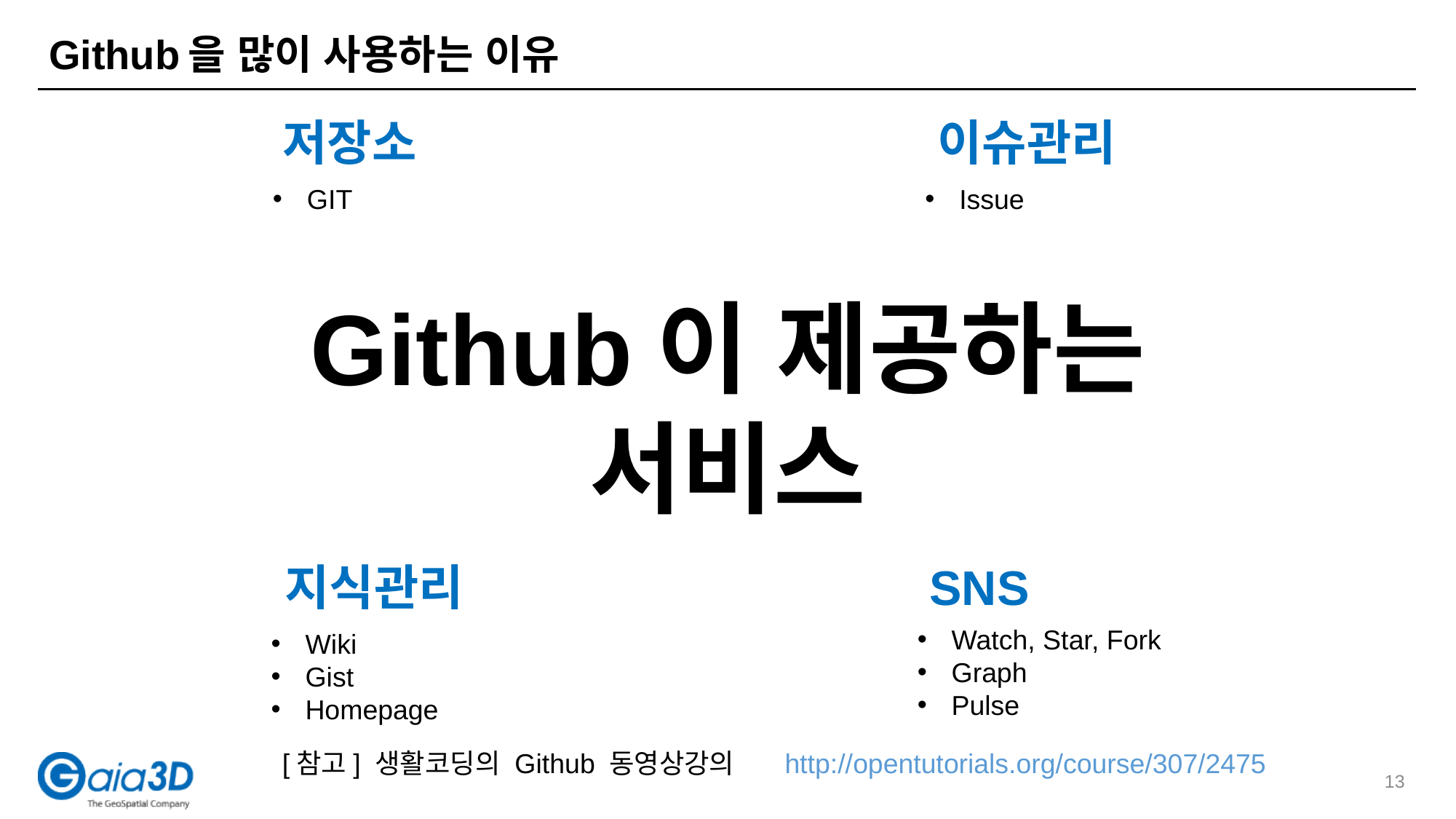

# Github을 많이 사용하는 이유
저장소
이슈관리
GIT
Issue
Github이 제공하는
서비스
지식관리
SNS
Watch, Star, Fork
Graph
Pulse
Wiki
Gist
Homepage
[참고] 생활코딩의 Github 동영상강의
http://opentutorials.org/course/307/2475
13